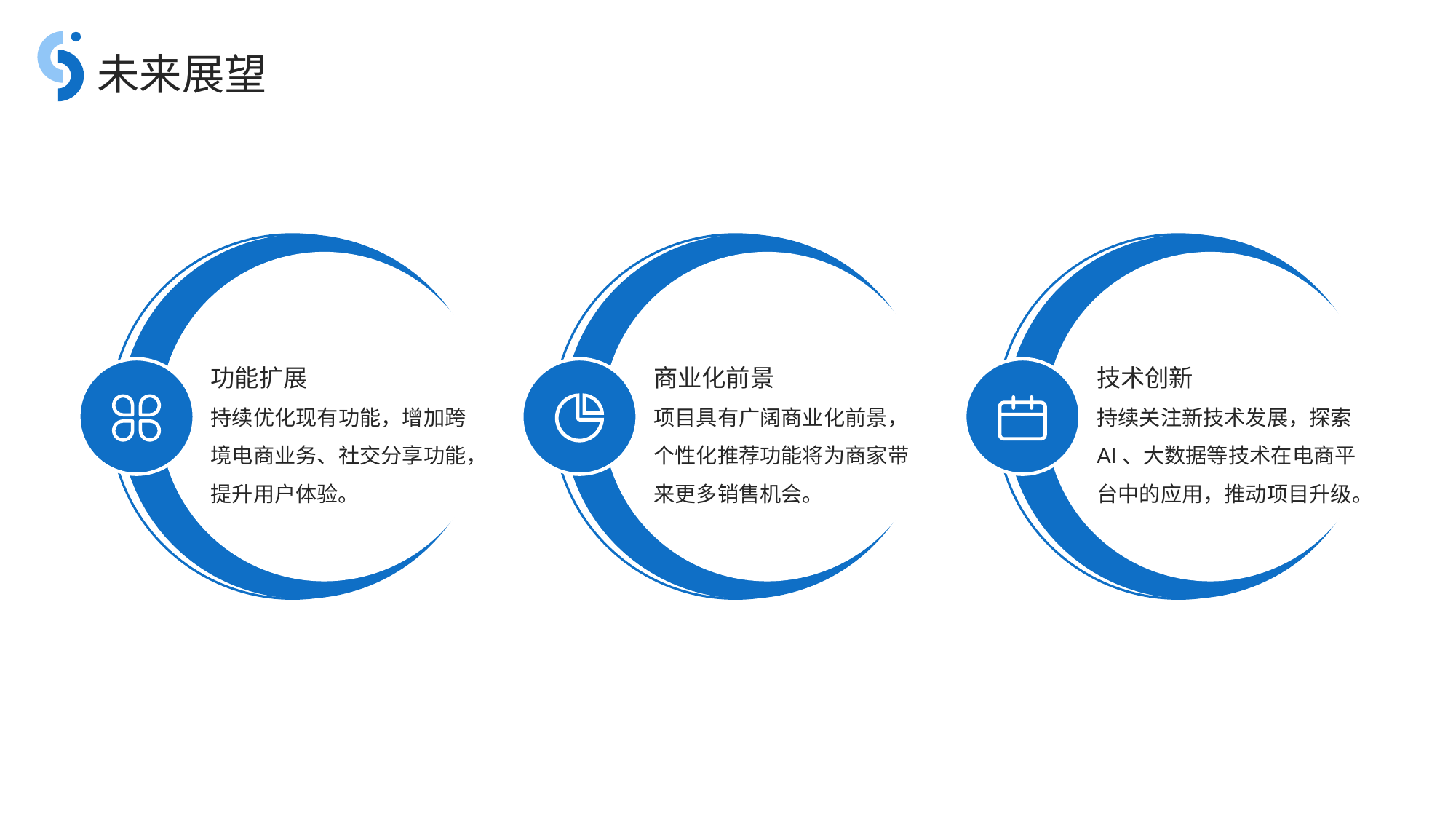

未来展望

功能扩展
商业化前景
技术创新

持续优化现有功能，增加跨境电商业务、社交分享功能，提升用户体验。
项目具有广阔商业化前景，个性化推荐功能将为商家带来更多销售机会。
持续关注新技术发展，探索 AI、大数据等技术在电商平台中的应用，推动项目升级。